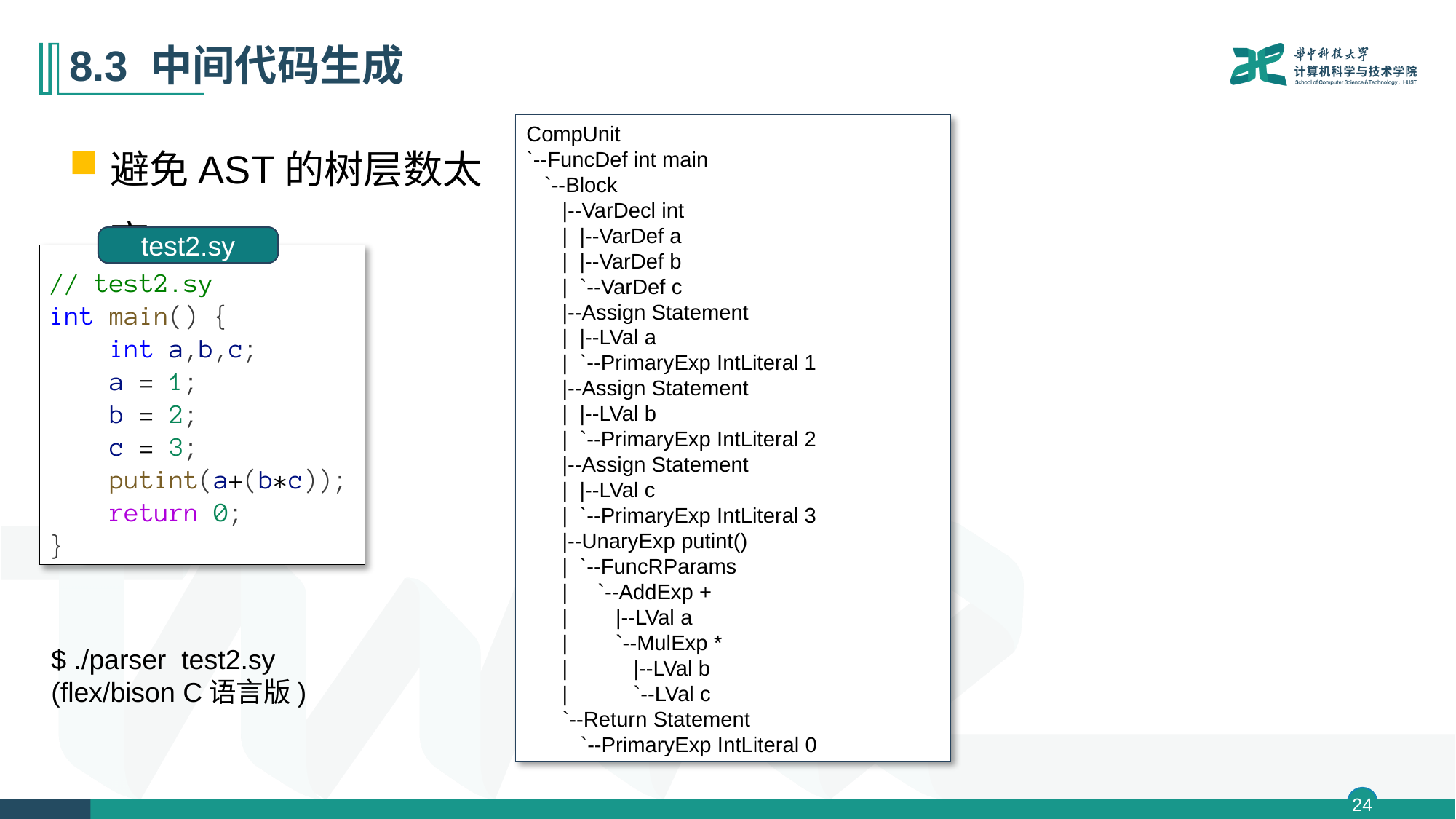

# 8.3 中间代码生成
避免AST的树层数太高
CompUnit
`--FuncDef int main
   `--Block
      |--VarDecl int
      |  |--VarDef a
      |  |--VarDef b
      |  `--VarDef c
      |--Assign Statement
      |  |--LVal a
      |  `--PrimaryExp IntLiteral 1
      |--Assign Statement
      |  |--LVal b
      |  `--PrimaryExp IntLiteral 2
      |--Assign Statement
      |  |--LVal c
      |  `--PrimaryExp IntLiteral 3
      |--UnaryExp putint()
      |  `--FuncRParams
      |     `--AddExp +
      |        |--LVal a
      |        `--MulExp *
      |           |--LVal b
      |           `--LVal c
      `--Return Statement
         `--PrimaryExp IntLiteral 0
test2.sy

// test2.sy
int main() {
    int a,b,c;
    a = 1;
    b = 2;
    c = 3;
    putint(a+(b*c));
    return 0;
}
$ ./parser  test2.sy
(flex/bison C语言版)